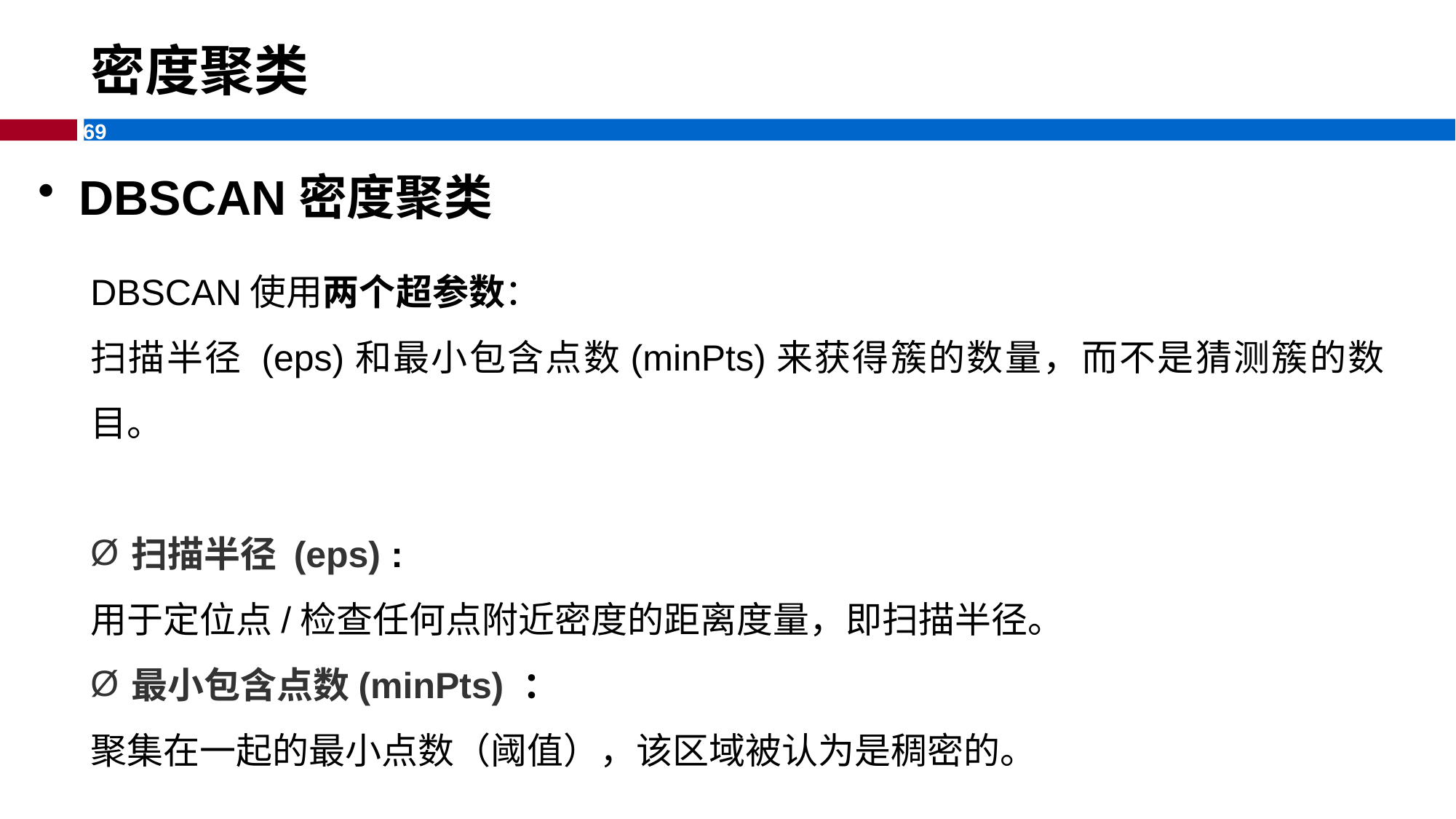

# 密度聚类
DBSCAN密度聚类
DBSCAN使用两个超参数：
扫描半径 (eps)和最小包含点数(minPts)来获得簇的数量，而不是猜测簇的数目。

扫描半径 (eps) :
用于定位点/检查任何点附近密度的距离度量，即扫描半径。
最小包含点数(minPts) ：
聚集在一起的最小点数（阈值），该区域被认为是稠密的。